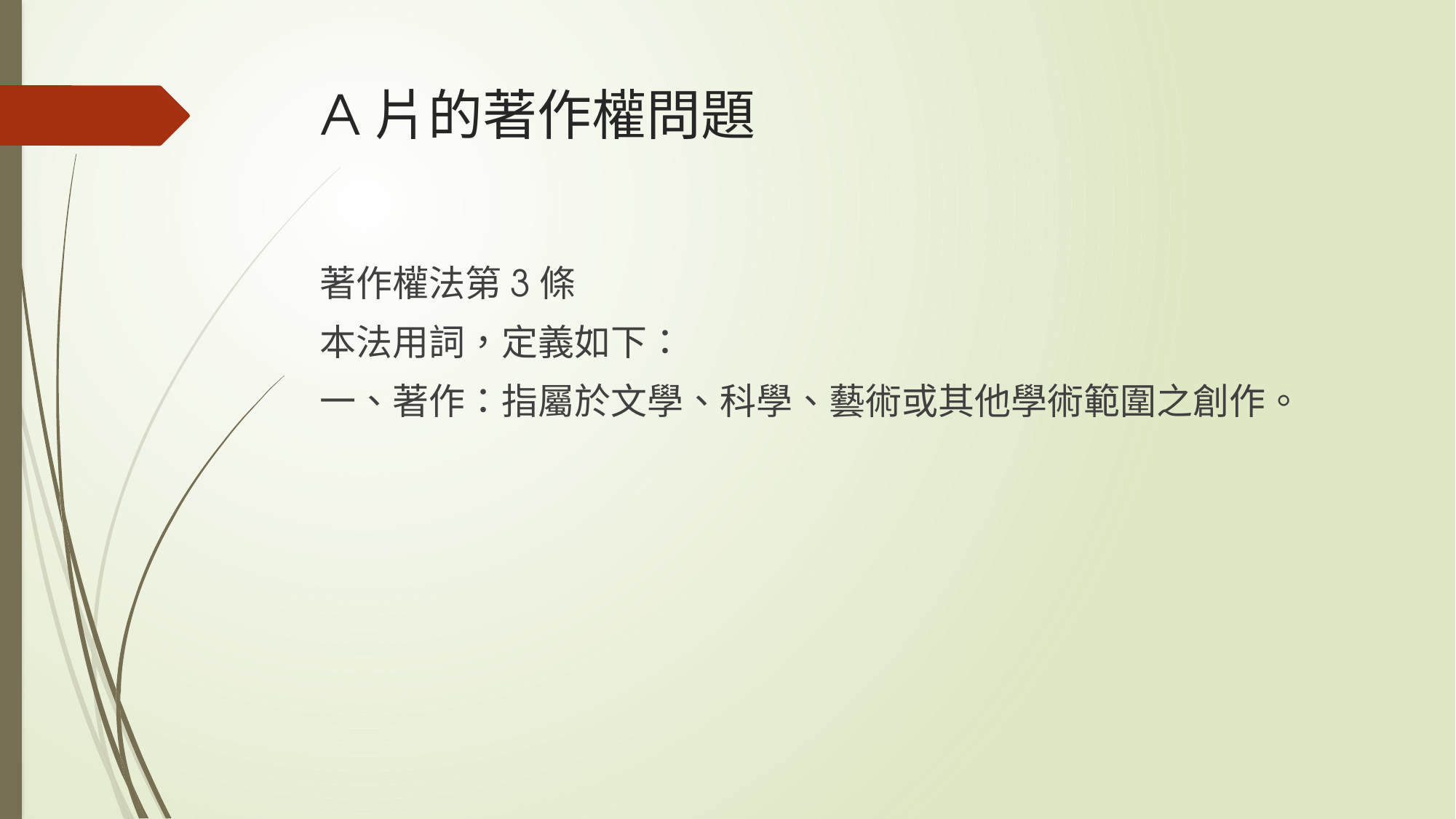

# A片的著作權問題
著作權法第3條
本法用詞，定義如下：
一、著作：指屬於文學、科學、藝術或其他學術範圍之創作。